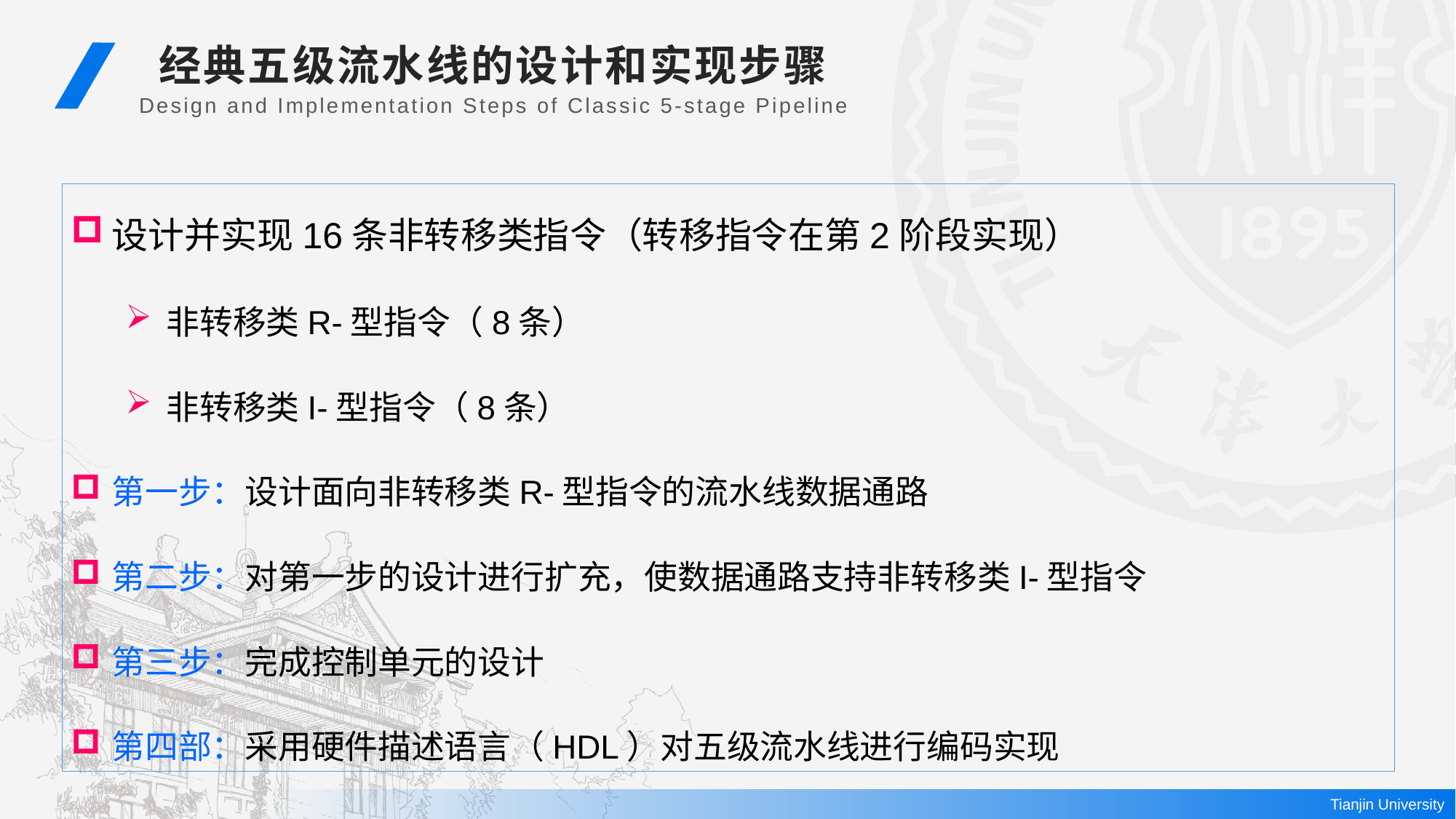

经典五级流水线的设计和实现步骤
Design and Implementation Steps of Classic 5-stage Pipeline
设计并实现16条非转移类指令（转移指令在第2阶段实现）
非转移类R-型指令（8条）
非转移类I-型指令（8条）
第一步：设计面向非转移类R-型指令的流水线数据通路
第二步：对第一步的设计进行扩充，使数据通路支持非转移类I-型指令
第三步：完成控制单元的设计
第四部：采用硬件描述语言（HDL）对五级流水线进行编码实现